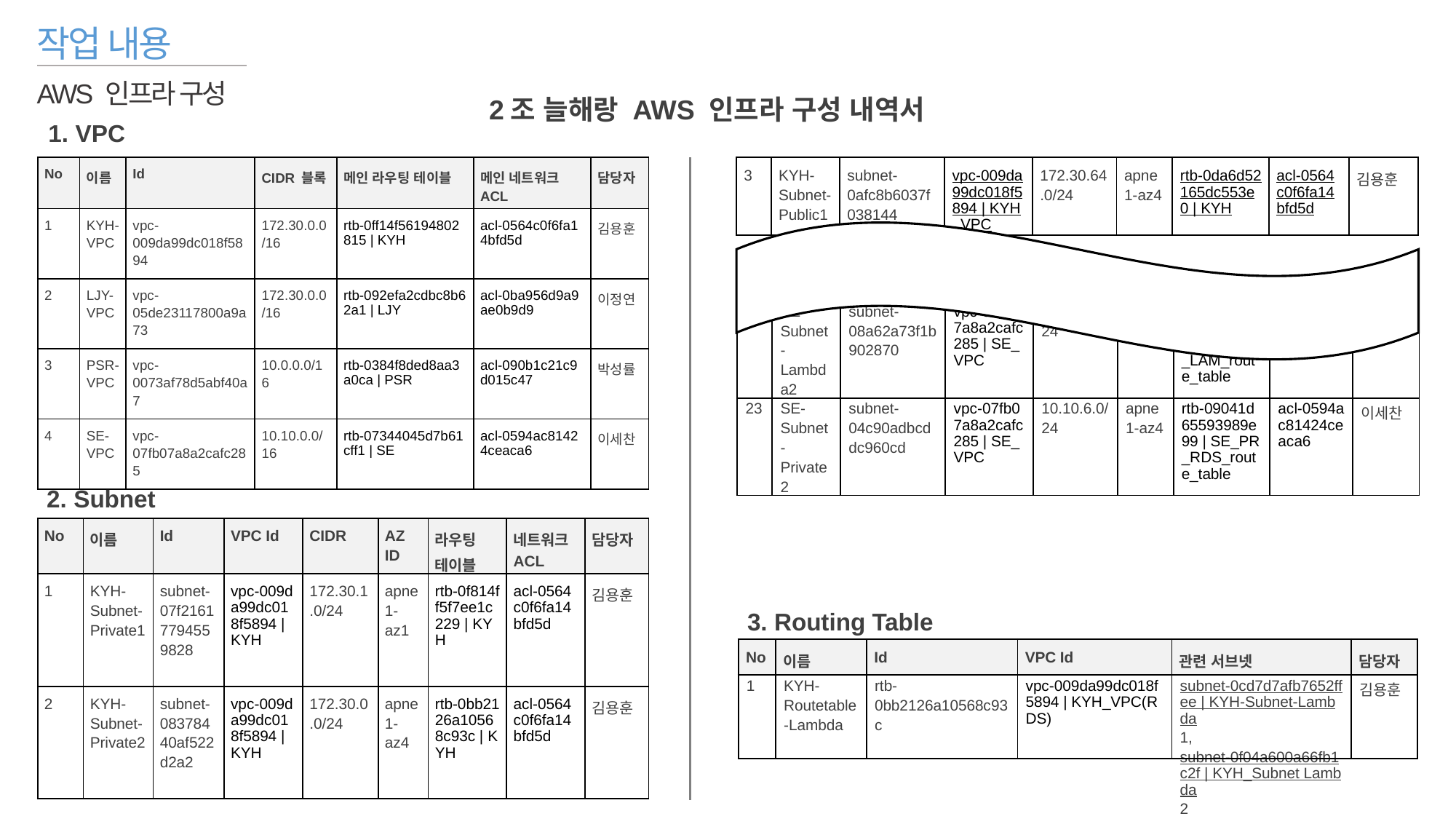

작업 내용
AWS 인프라 구성
2조 늘해랑 AWS 인프라 구성 내역서
1. VPC
| No | 이름 | Id | CIDR 블록 | 메인 라우팅 테이블 | 메인 네트워크 ACL | 담당자 |
| --- | --- | --- | --- | --- | --- | --- |
| 1 | KYH-VPC | vpc-009da99dc018f5894 | 172.30.0.0/16 | rtb-0ff14f56194802815 | KYH | acl-0564c0f6fa14bfd5d | 김용훈 |
| 2 | LJY-VPC | vpc-05de23117800a9a73 | 172.30.0.0/16 | rtb-092efa2cdbc8b62a1 | LJY | acl-0ba956d9a9ae0b9d9 | 이정연 |
| 3 | PSR-VPC | vpc-0073af78d5abf40a7 | 10.0.0.0/16 | rtb-0384f8ded8aa3a0ca | PSR | acl-090b1c21c9d015c47 | 박성률 |
| 4 | SE-VPC | vpc-07fb07a8a2cafc285 | 10.10.0.0/16 | rtb-07344045d7b61cff1 | SE | acl-0594ac81424ceaca6 | 이세찬 |
| 3 | KYH-Subnet-Public1 | subnet-0afc8b6037f038144 | vpc-009da99dc018f5894 | KYH\_VPC | 172.30.64.0/24 | apne1-az4 | rtb-0da6d52165dc553e0 | KYH | acl-0564c0f6fa14bfd5d | 김용훈 |
| --- | --- | --- | --- | --- | --- | --- | --- | --- |

| 22 | SE-Subnet-Lambda2 | subnet-08a62a73f1b902870 | vpc-07fb07a8a2cafc285 | SE\_VPC | 10.10.4.0/24 | apne1-az1 | rtb-09088997a425331b4 | SE\_PR\_LAM\_route\_table | acl-0594ac81424ceaca6 | 이세찬 |
| --- | --- | --- | --- | --- | --- | --- | --- | --- |
| 23 | SE-Subnet-Private2 | subnet-04c90adbcddc960cd | vpc-07fb07a8a2cafc285 | SE\_VPC | 10.10.6.0/24 | apne1-az4 | rtb-09041d65593989e99 | SE\_PR\_RDS\_route\_table | acl-0594ac81424ceaca6 | 이세찬 |
2. Subnet
| No | 이름 | Id | VPC Id | CIDR | AZ ID | 라우팅 테이블 | 네트워크 ACL | 담당자 |
| --- | --- | --- | --- | --- | --- | --- | --- | --- |
| 1 | KYH-Subnet-Private1 | subnet-07f21617794559828 | vpc-009da99dc018f5894 | KYH | 172.30.1.0/24 | apne1-az1 | rtb-0f814ff5f7ee1c229 | KYH | acl-0564c0f6fa14bfd5d | 김용훈 |
| 2 | KYH-Subnet-Private2 | subnet-08378440af522d2a2 | vpc-009da99dc018f5894 | KYH | 172.30.0.0/24 | apne1-az4 | rtb-0bb2126a10568c93c | KYH | acl-0564c0f6fa14bfd5d | 김용훈 |
3. Routing Table
| No | 이름 | Id | VPC Id | 관련 서브넷 | 담당자 |
| --- | --- | --- | --- | --- | --- |
| 1 | KYH-Routetable-Lambda | rtb-0bb2126a10568c93c | vpc-009da99dc018f5894 | KYH\_VPC(RDS) | subnet-0cd7d7afb7652ffee | KYH-Subnet-Lambda1, subnet-0f04a600a66fb1c2f | KYH\_Subnet Lambda2 | 김용훈 |